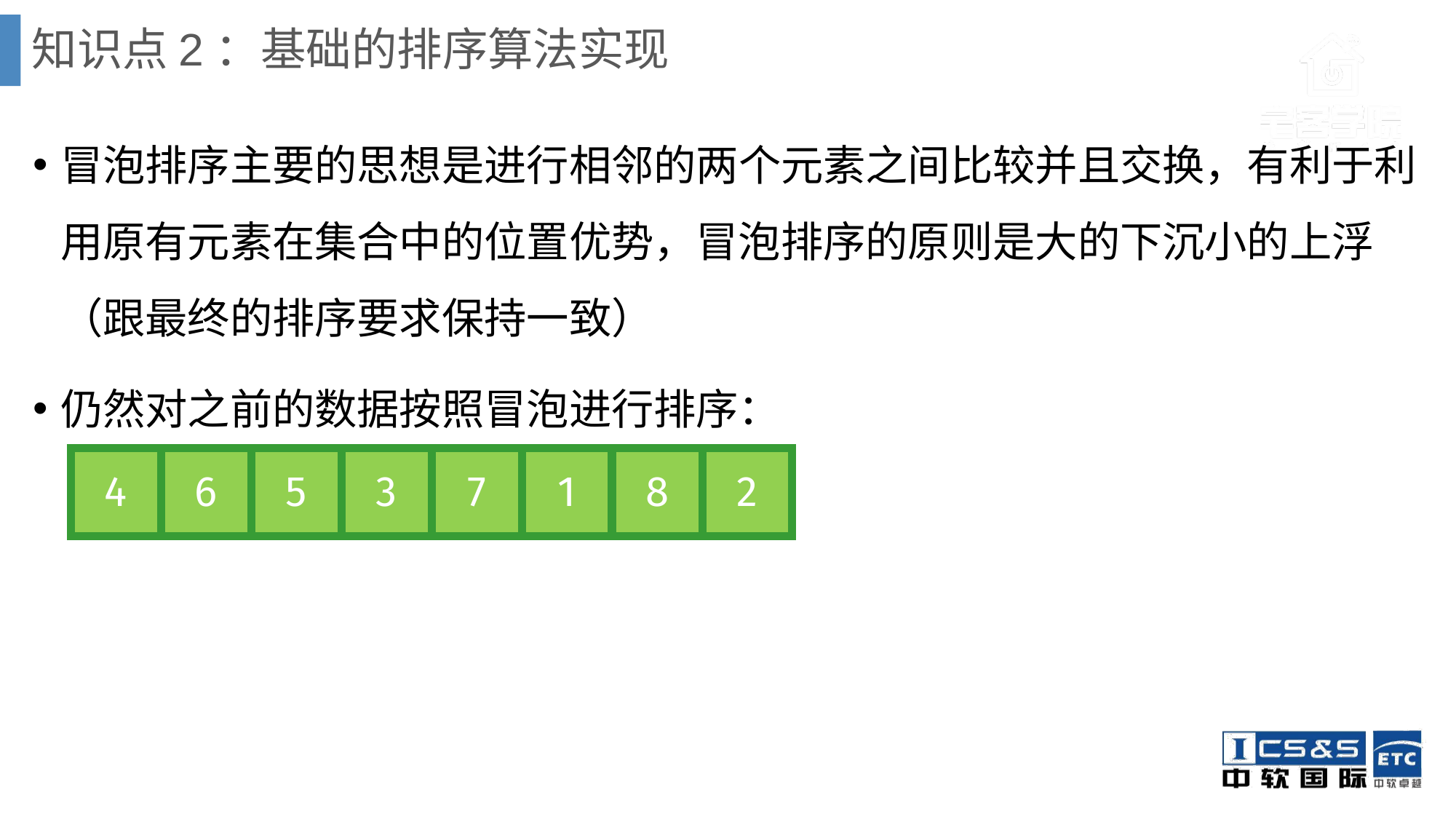

# 知识点2：基础的排序算法实现
冒泡排序主要的思想是进行相邻的两个元素之间比较并且交换，有利于利用原有元素在集合中的位置优势，冒泡排序的原则是大的下沉小的上浮（跟最终的排序要求保持一致）
仍然对之前的数据按照冒泡进行排序：

| 4 | 6 | 5 | 3 | 7 | 1 | 8 | 2 |
| --- | --- | --- | --- | --- | --- | --- | --- |